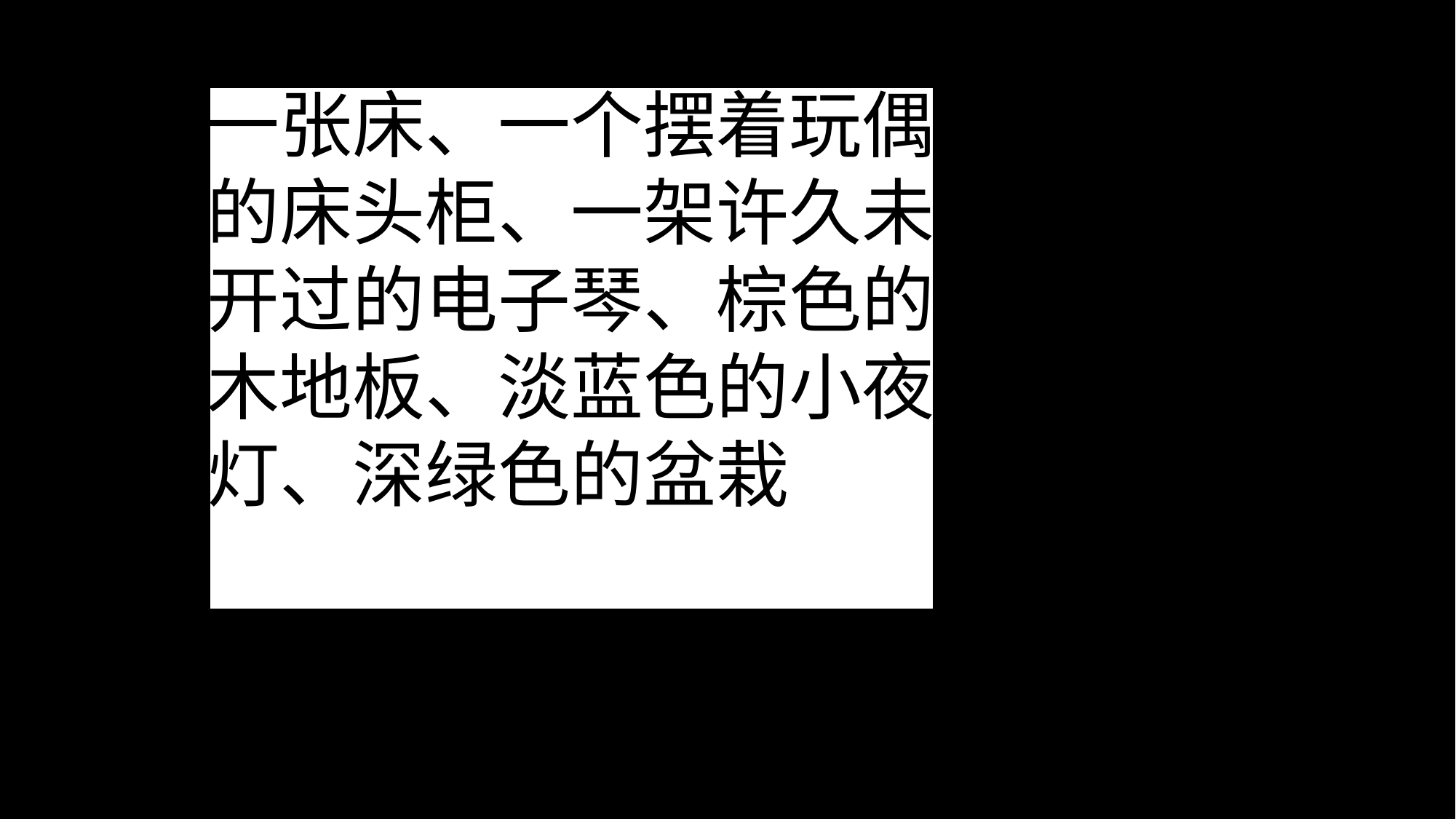

一张床、一个摆着玩偶的床头柜、一架许久未开过的电子琴、棕色的木地板、淡蓝色的小夜灯、深绿色的盆栽